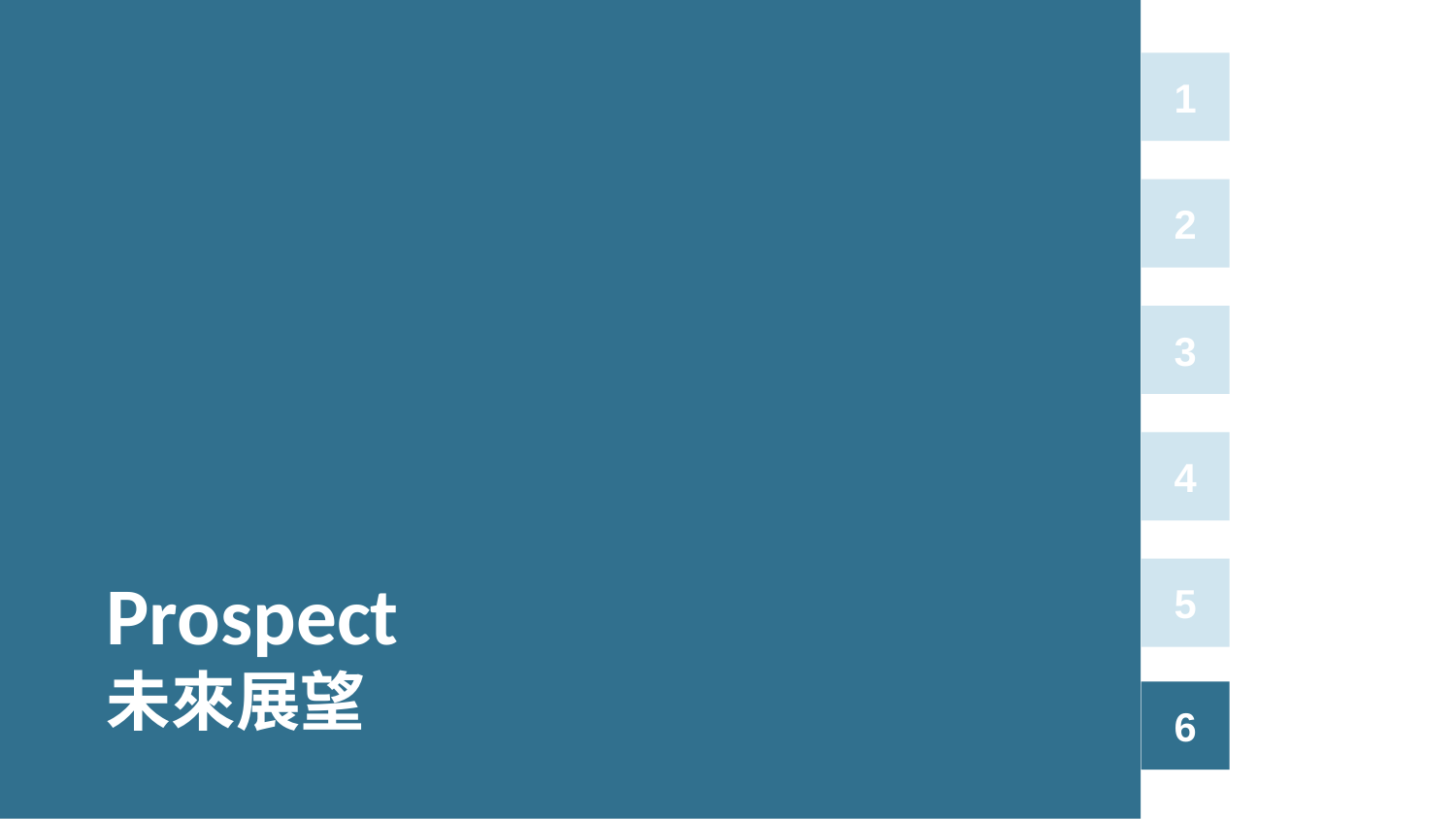

1
2
3
4
Prospect
未來展望
5
6